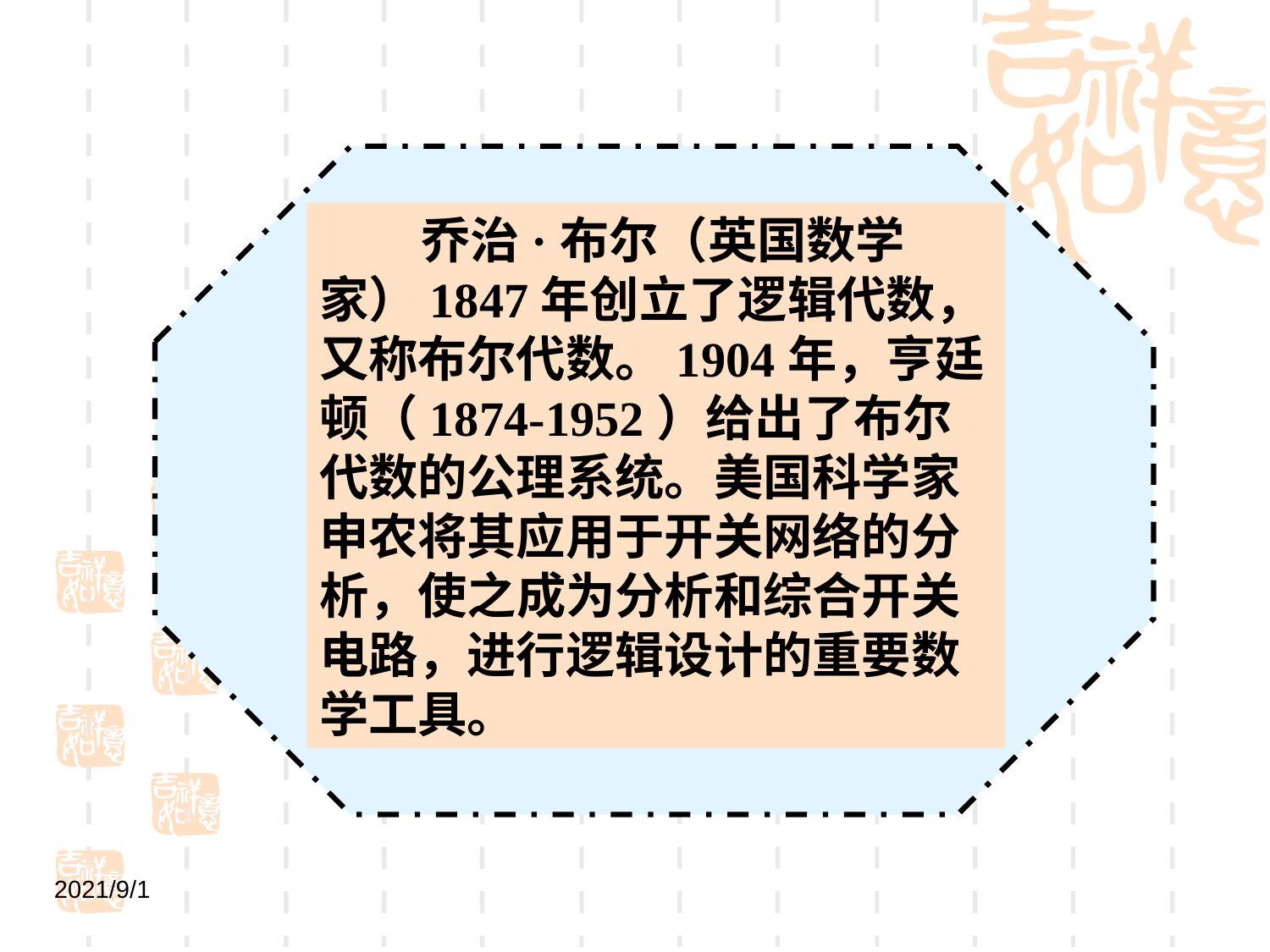

乔治·布尔（英国数学家）1847年创立了逻辑代数，又称布尔代数。1904年，亨廷顿（1874-1952）给出了布尔代数的公理系统。美国科学家申农将其应用于开关网络的分析，使之成为分析和综合开关电路，进行逻辑设计的重要数学工具。
2021/9/1